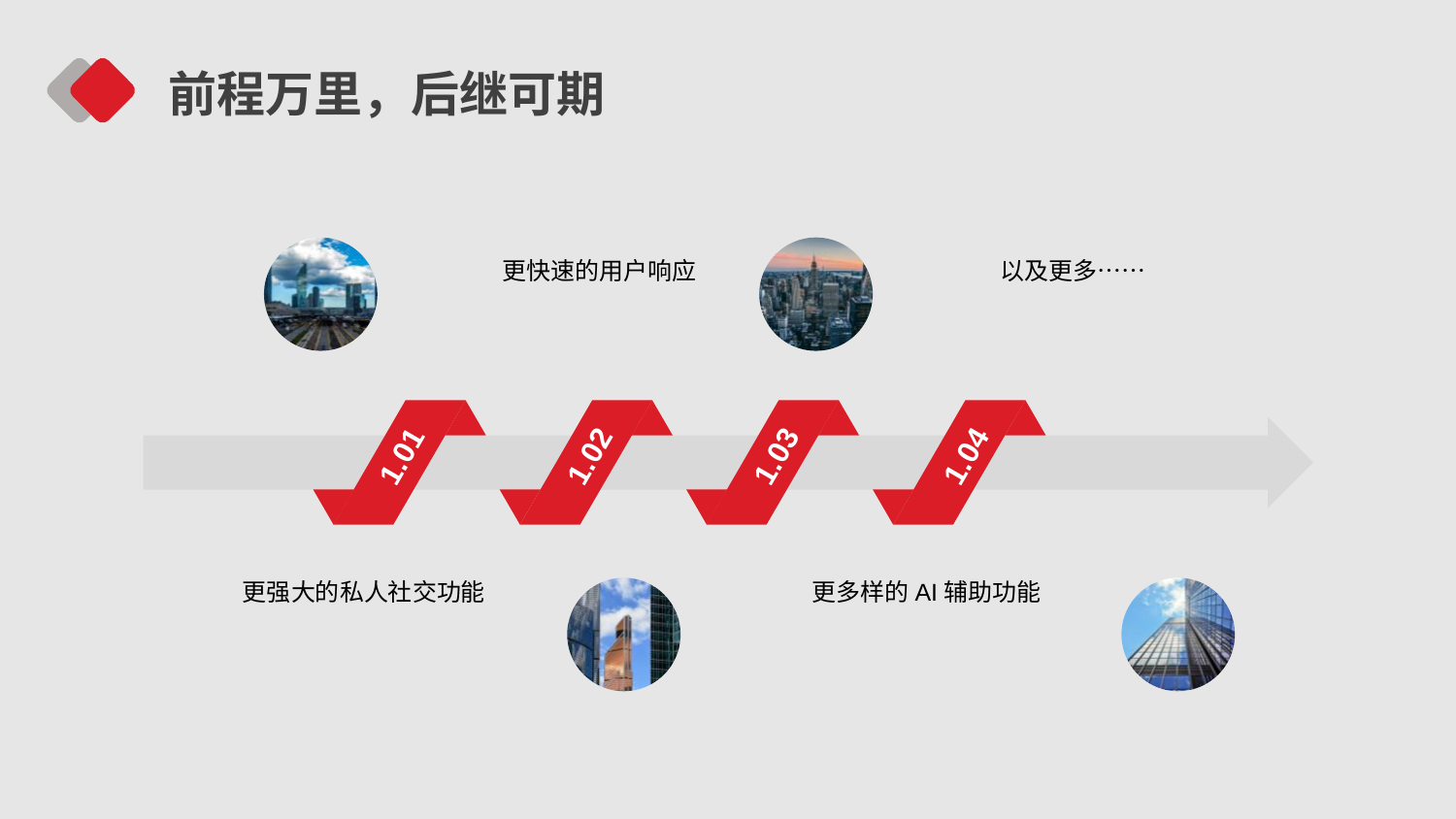

前程万里，后继可期

1.01
1.02
1.03
1.04
更快速的用户响应
以及更多……
更强大的私人社交功能
更多样的AI辅助功能